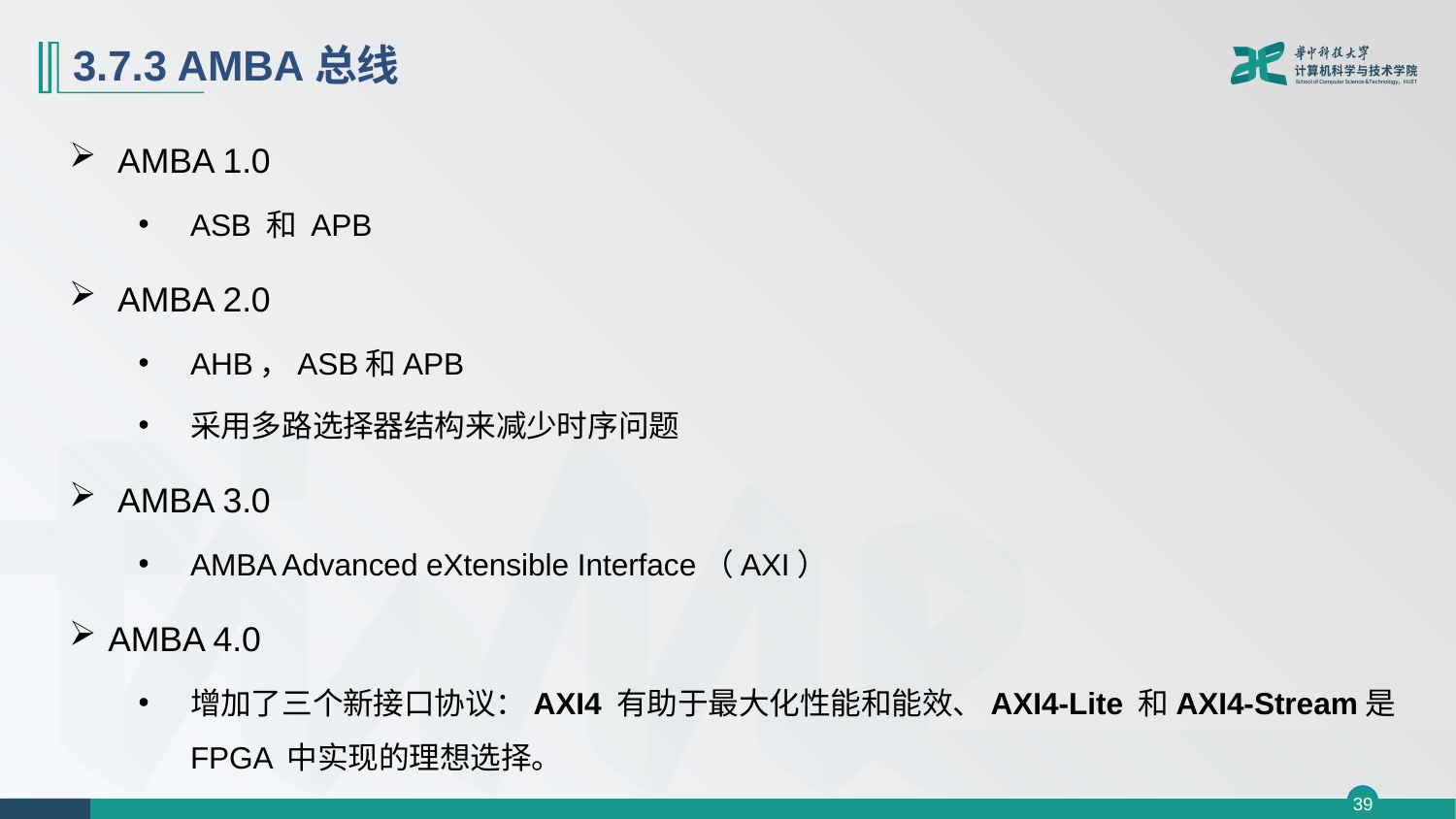

# 3.7.3 AMBA总线
 AMBA 1.0
ASB 和 APB
 AMBA 2.0
AHB，ASB和APB
采用多路选择器结构来减少时序问题
 AMBA 3.0
AMBA Advanced eXtensible Interface（AXI）
AMBA 4.0
增加了三个新接口协议：AXI4 有助于最大化性能和能效、AXI4-Lite 和AXI4-Stream是 FPGA 中实现的理想选择。